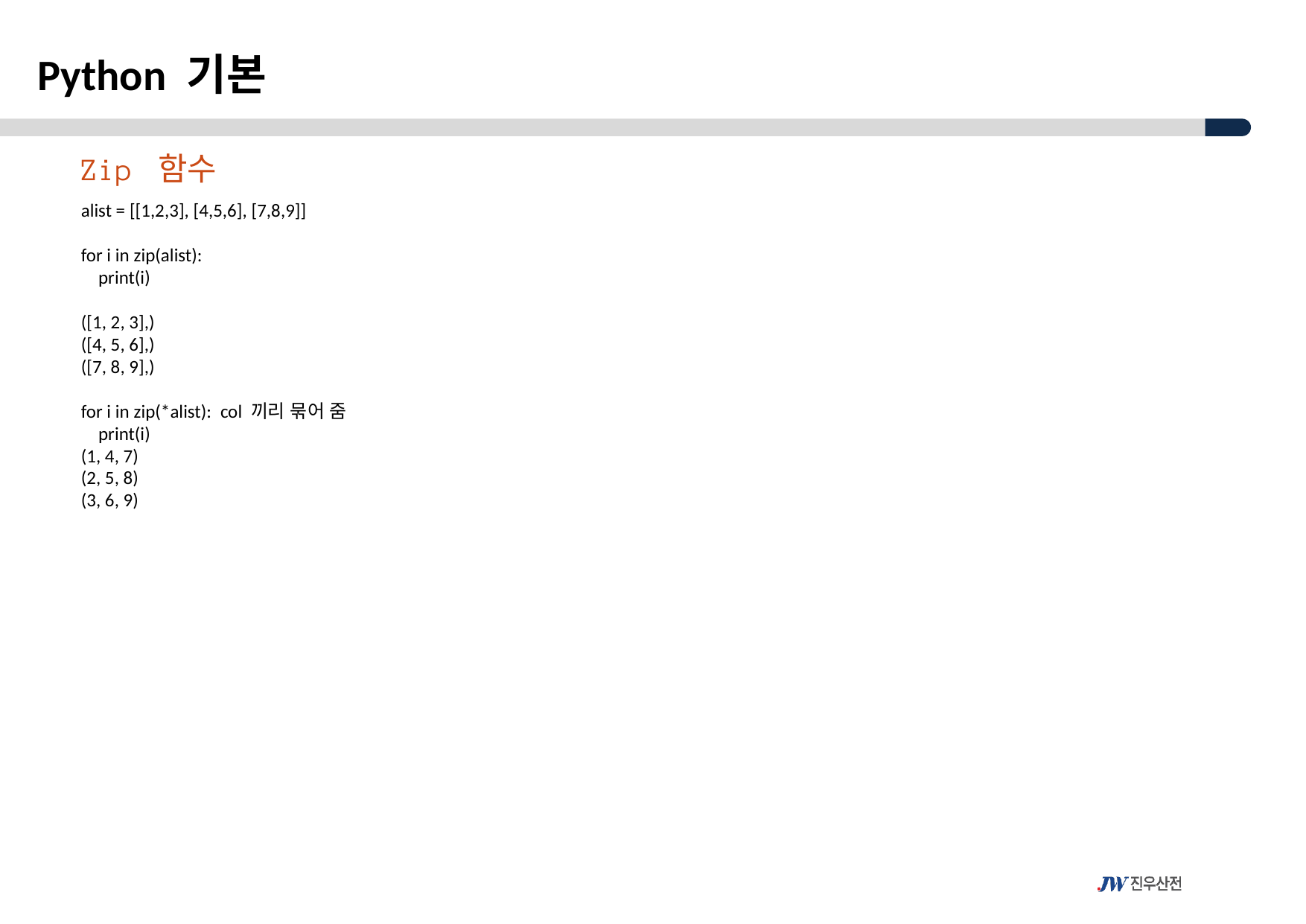

Python 기본
Zip 함수
alist = [[1,2,3], [4,5,6], [7,8,9]]

for i in zip(alist):
    print(i)

([1, 2, 3],)
([4, 5, 6],)
([7, 8, 9],)

for i in zip(*alist):  col 끼리 묶어 줌
    print(i)
(1, 4, 7)
(2, 5, 8)
(3, 6, 9)